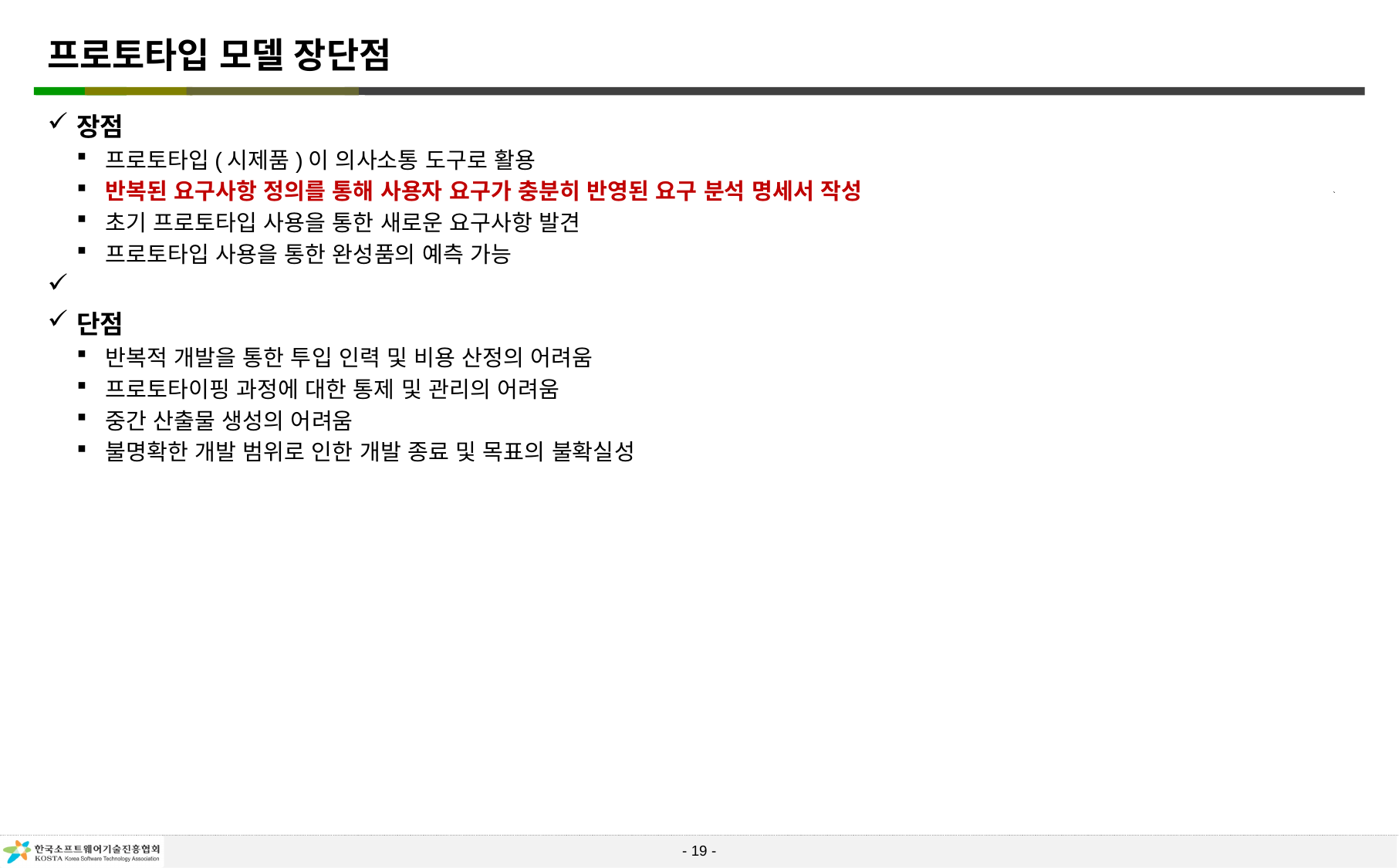

# 프로토타입 모델 장단점
장점
프로토타입(시제품)이 의사소통 도구로 활용
반복된 요구사항 정의를 통해 사용자 요구가 충분히 반영된 요구 분석 명세서 작성
초기 프로토타입 사용을 통한 새로운 요구사항 발견
프로토타입 사용을 통한 완성품의 예측 가능

단점
반복적 개발을 통한 투입 인력 및 비용 산정의 어려움
프로토타이핑 과정에 대한 통제 및 관리의 어려움
중간 산출물 생성의 어려움
불명확한 개발 범위로 인한 개발 종료 및 목표의 불확실성